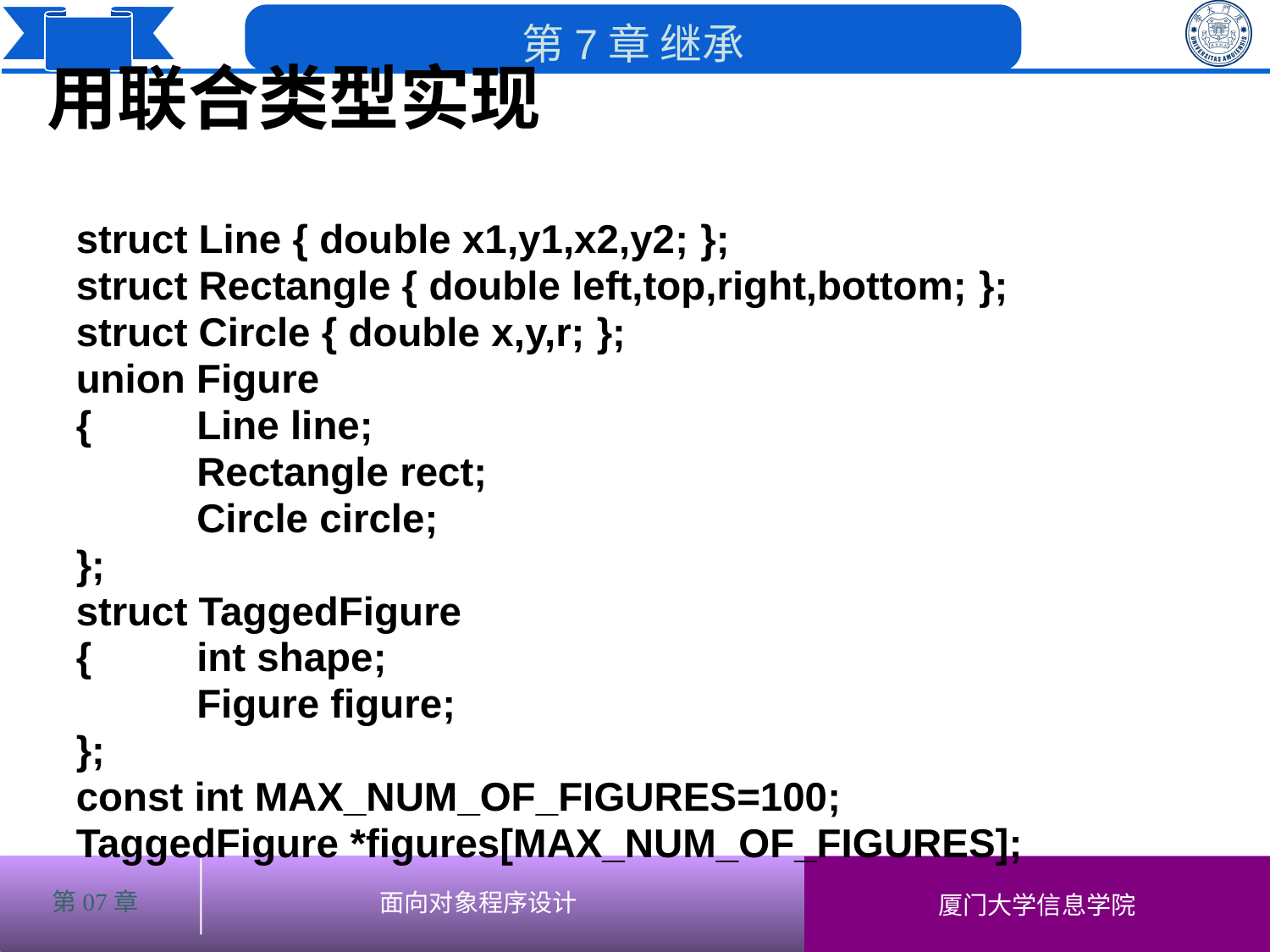

# 用联合类型实现
struct Line { double x1,y1,x2,y2; };
struct Rectangle { double left,top,right,bottom; };
struct Circle { double x,y,r; };
union Figure
{	Line line;
	Rectangle rect;
	Circle circle;
};
struct TaggedFigure
{	int shape;
	Figure figure;
};
const int MAX_NUM_OF_FIGURES=100;
TaggedFigure *figures[MAX_NUM_OF_FIGURES];